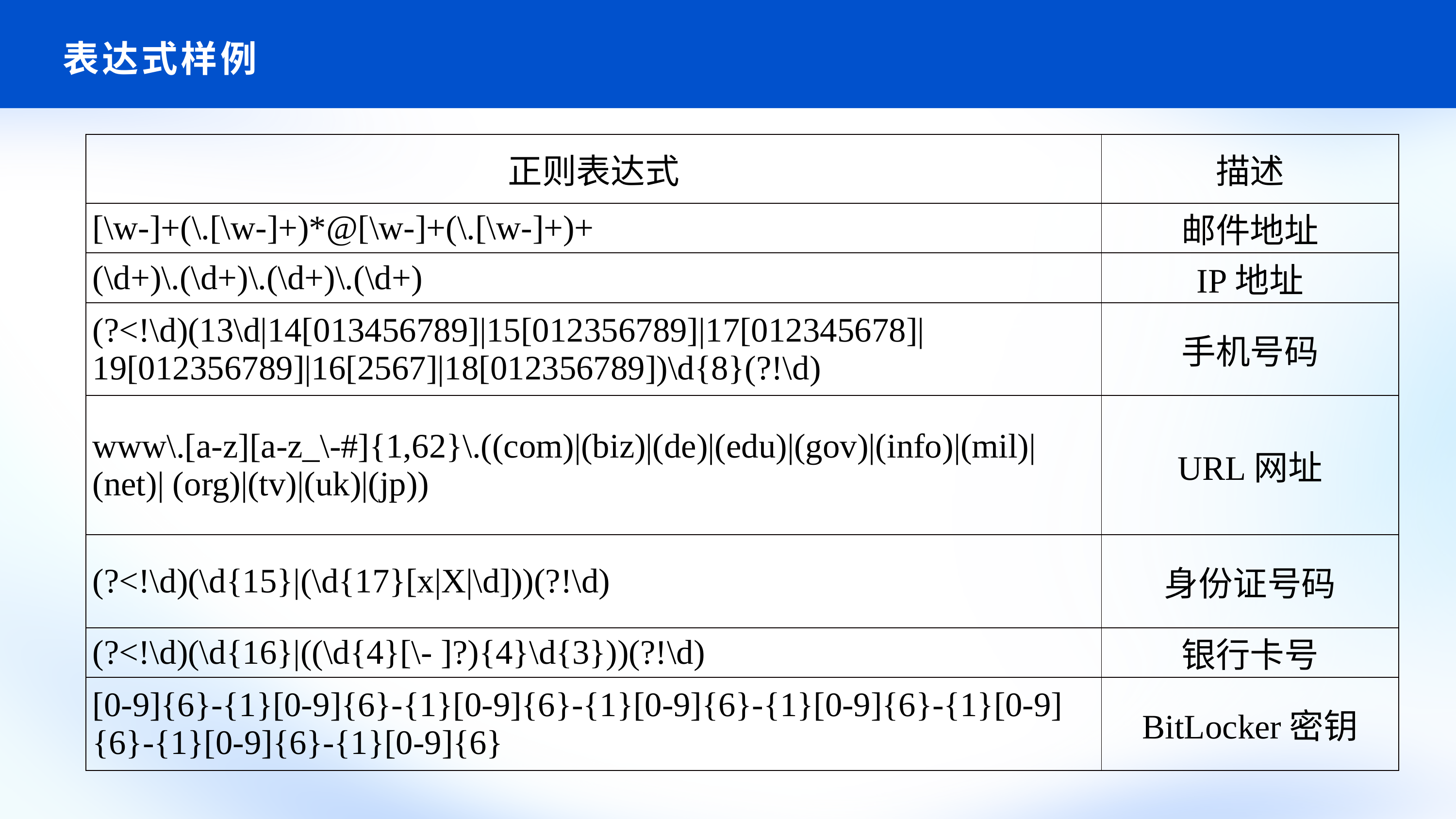

# 表达式样例
| 正则表达式 | 描述 |
| --- | --- |
| [\w-]+(\.[\w-]+)\*@[\w-]+(\.[\w-]+)+ | 邮件地址 |
| (\d+)\.(\d+)\.(\d+)\.(\d+) | IP地址 |
| (?<!\d)(13\d|14[013456789]|15[012356789]|17[012345678]|19[012356789]|16[2567]|18[012356789])\d{8}(?!\d) | 手机号码 |
| www\.[a-z][a-z\_\-#]{1,62}\.((com)|(biz)|(de)|(edu)|(gov)|(info)|(mil)|(net)| (org)|(tv)|(uk)|(jp)) | URL网址 |
| (?<!\d)(\d{15}|(\d{17}[x|X|\d]))(?!\d) | 身份证号码 |
| (?<!\d)(\d{16}|((\d{4}[\- ]?){4}\d{3}))(?!\d) | 银行卡号 |
| [0-9]{6}-{1}[0-9]{6}-{1}[0-9]{6}-{1}[0-9]{6}-{1}[0-9]{6}-{1}[0-9]{6}-{1}[0-9]{6}-{1}[0-9]{6} | BitLocker密钥 |